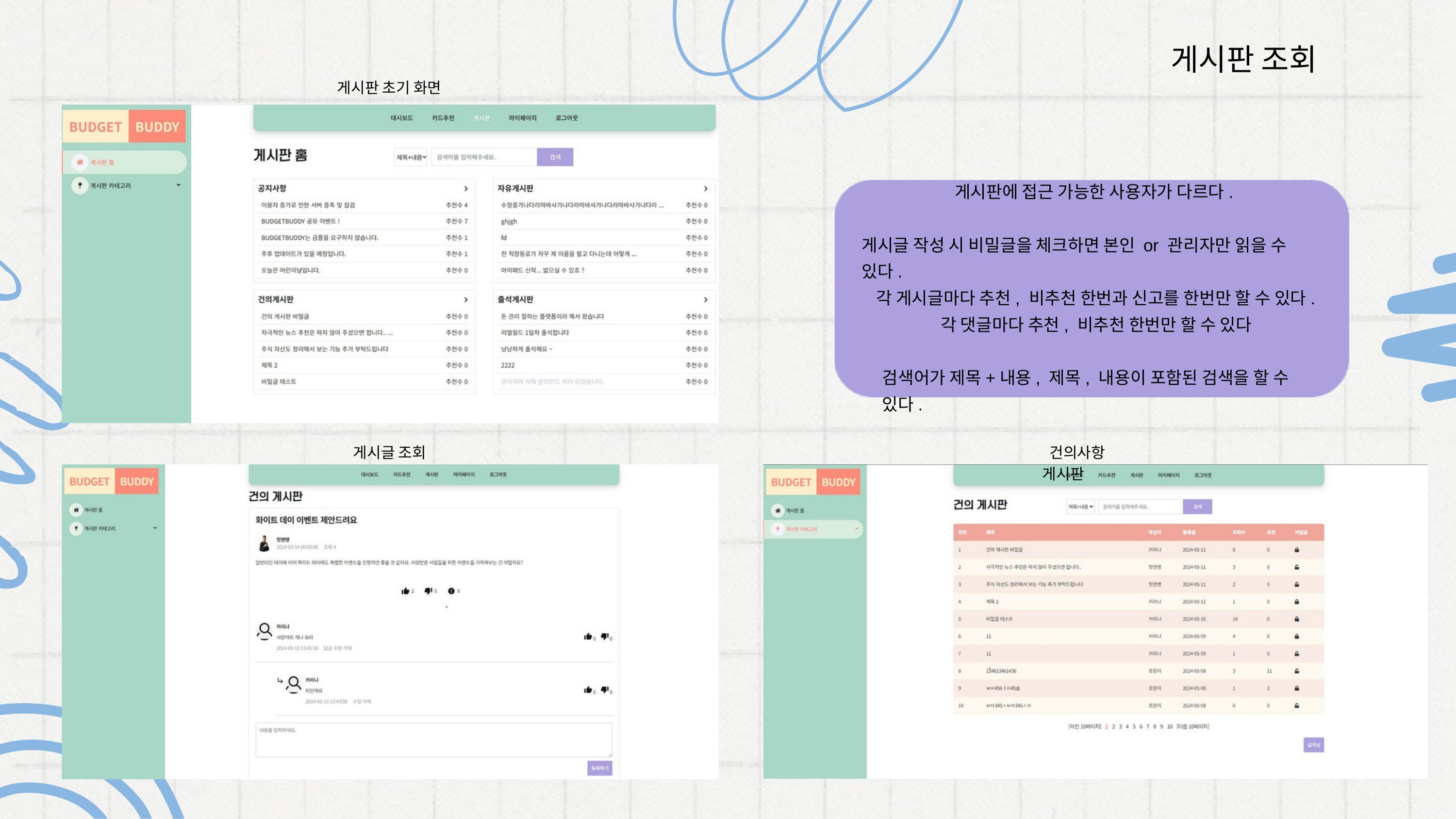

게시판 조회
게시판 초기 화면

게시판에 접근 가능한 사용자가 다르다.

게시글 작성 시 비밀글을 체크하면 본인 or 관리자만 읽을 수 있다.

각 게시글마다 추천, 비추천 한번과 신고를 한번만 할 수 있다. 각 댓글마다 추천, 비추천 한번만 할 수 있다

검색어가 제목+내용, 제목, 내용이 포함된 검색을 할 수 있다.
게시글 조회
 건의사항 게시판